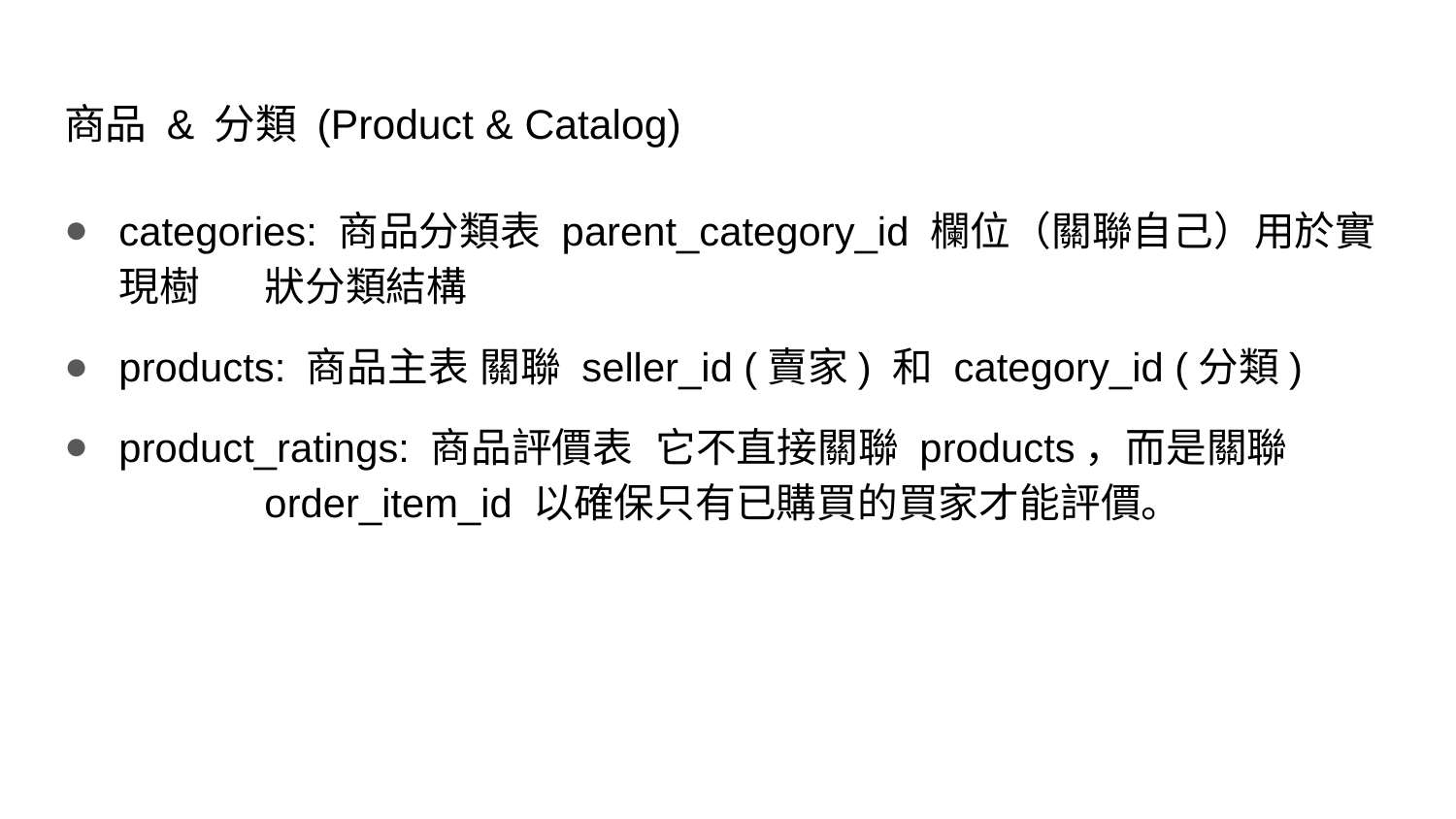

# 商品 & 分類 (Product & Catalog)
categories: 商品分類表 parent_category_id 欄位（關聯自己）用於實現樹	狀分類結構
products: 商品主表 關聯 seller_id (賣家) 和 category_id (分類)
product_ratings: 商品評價表  它不直接關聯 products，而是關聯 	order_item_id 以確保只有已購買的買家才能評價。